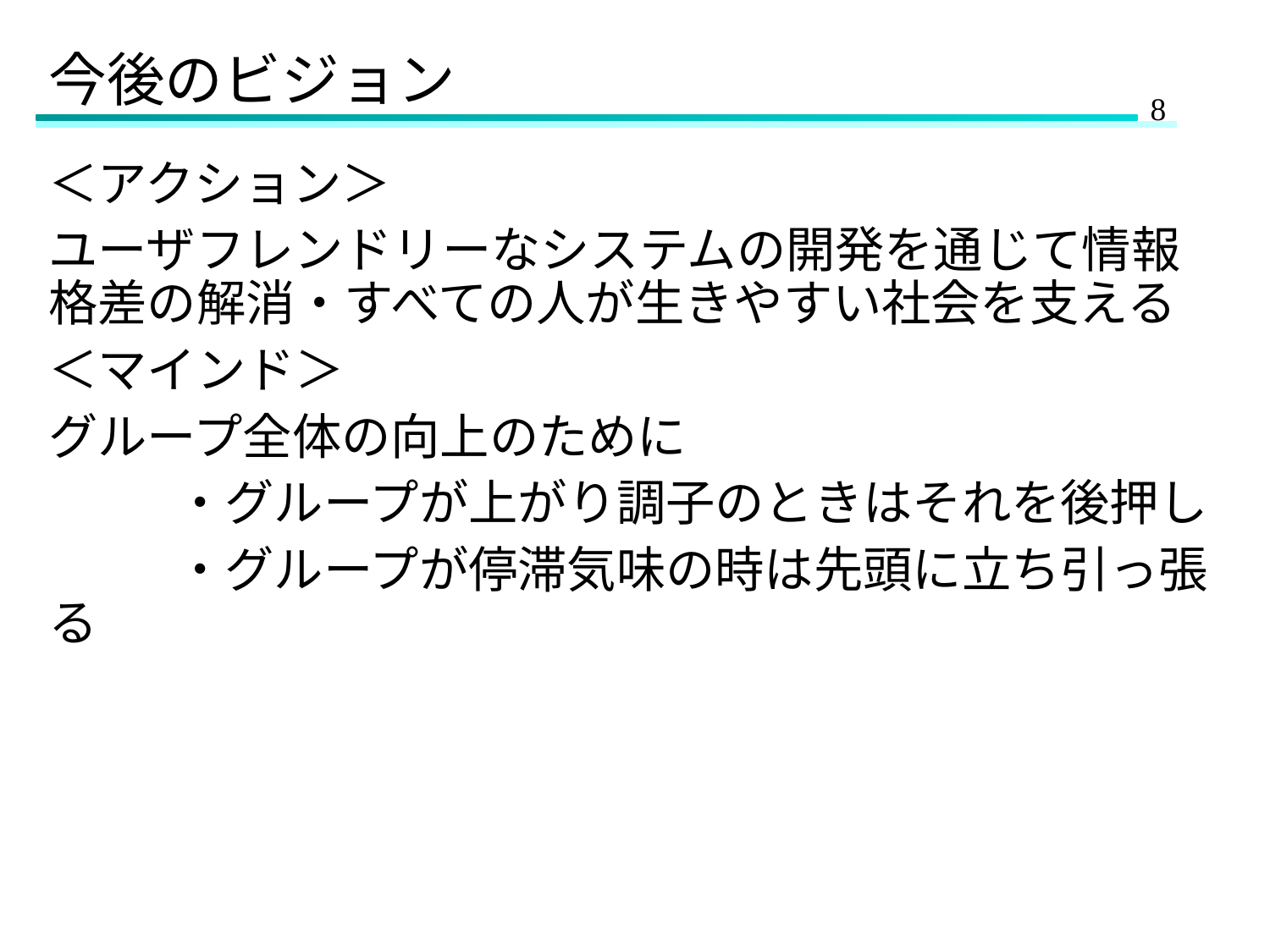

# 今後のビジョン
＜アクション＞
ユーザフレンドリーなシステムの開発を通じて情報格差の解消・すべての人が生きやすい社会を支える
＜マインド＞
グループ全体の向上のために
	・グループが上がり調子のときはそれを後押し
	・グループが停滞気味の時は先頭に立ち引っ張る